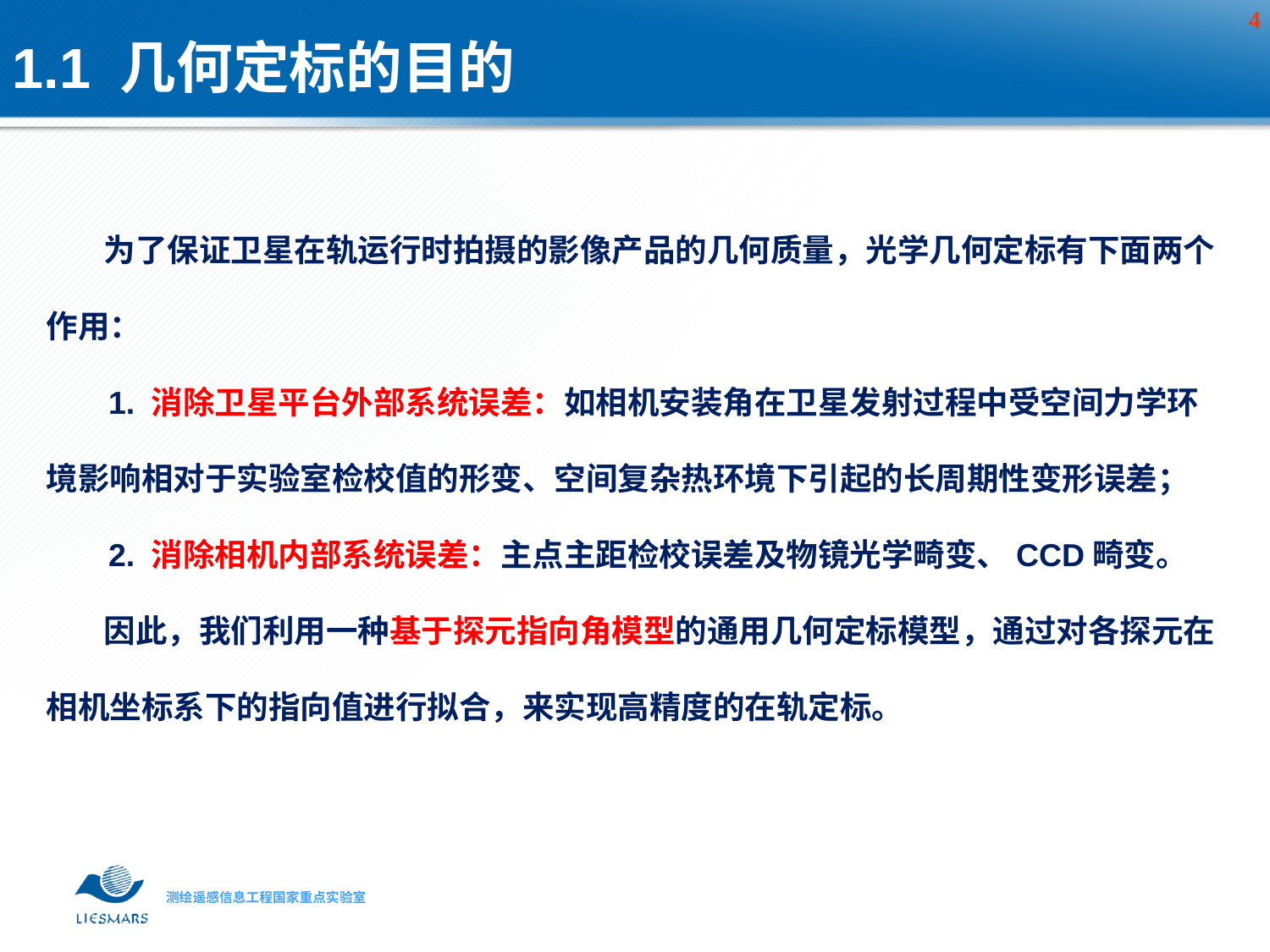

1.1 几何定标的目的
       为了保证卫星在轨运行时拍摄的影像产品的几何质量，光学几何定标有下面两个作用：
       1. 消除卫星平台外部系统误差：如相机安装角在卫星发射过程中受空间力学环境影响相对于实验室检校值的形变、空间复杂热环境下引起的长周期性变形误差；
       2. 消除相机内部系统误差：主点主距检校误差及物镜光学畸变、CCD畸变。
       因此，我们利用一种基于探元指向角模型的通用几何定标模型，通过对各探元在相机坐标系下的指向值进行拟合，来实现高精度的在轨定标。